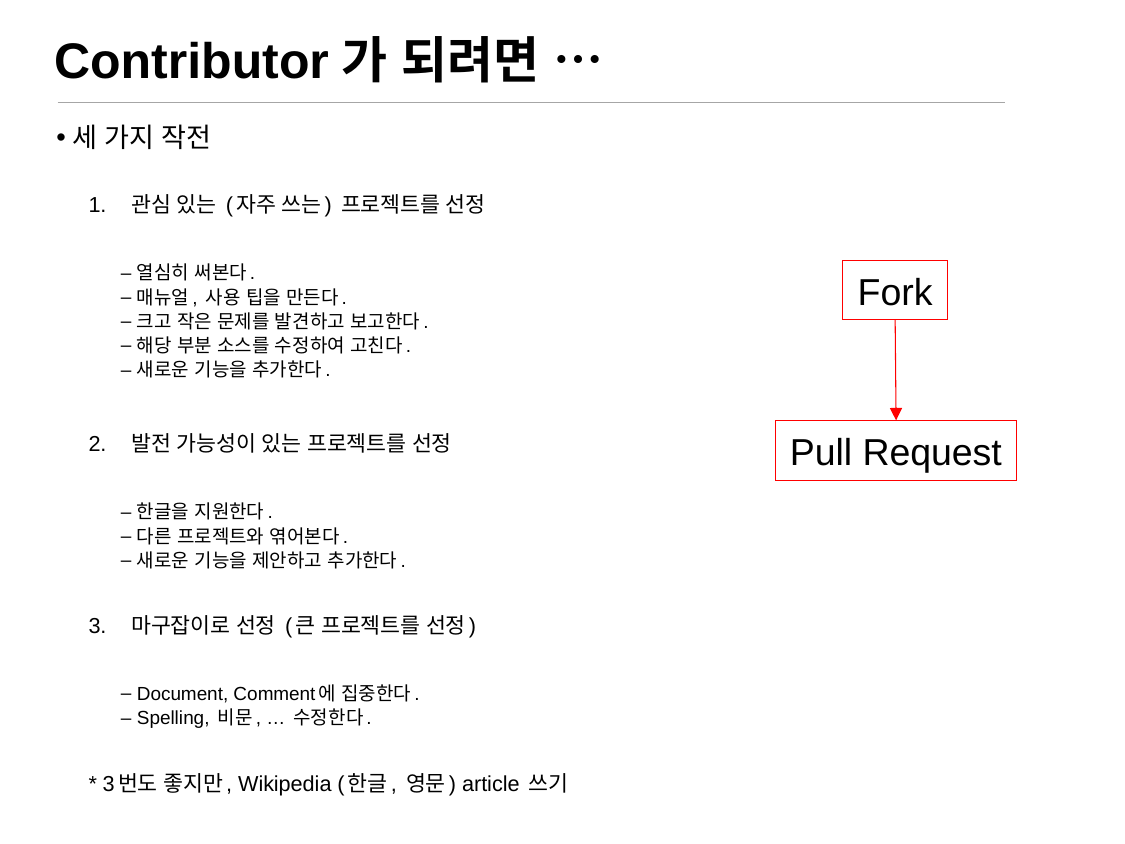

# Contributor가 되려면 …
세 가지 작전

관심 있는 (자주 쓰는) 프로젝트를 선정

열심히 써본다.
매뉴얼, 사용 팁을 만든다.
크고 작은 문제를 발견하고 보고한다.
해당 부분 소스를 수정하여 고친다.
새로운 기능을 추가한다.

발전 가능성이 있는 프로젝트를 선정

한글을 지원한다.
다른 프로젝트와 엮어본다.
새로운 기능을 제안하고 추가한다.

마구잡이로 선정 (큰 프로젝트를 선정)

Document, Comment에 집중한다.
Spelling, 비문, … 수정한다.

* 3번도 좋지만, Wikipedia (한글, 영문) article 쓰기
Fork
Pull Request